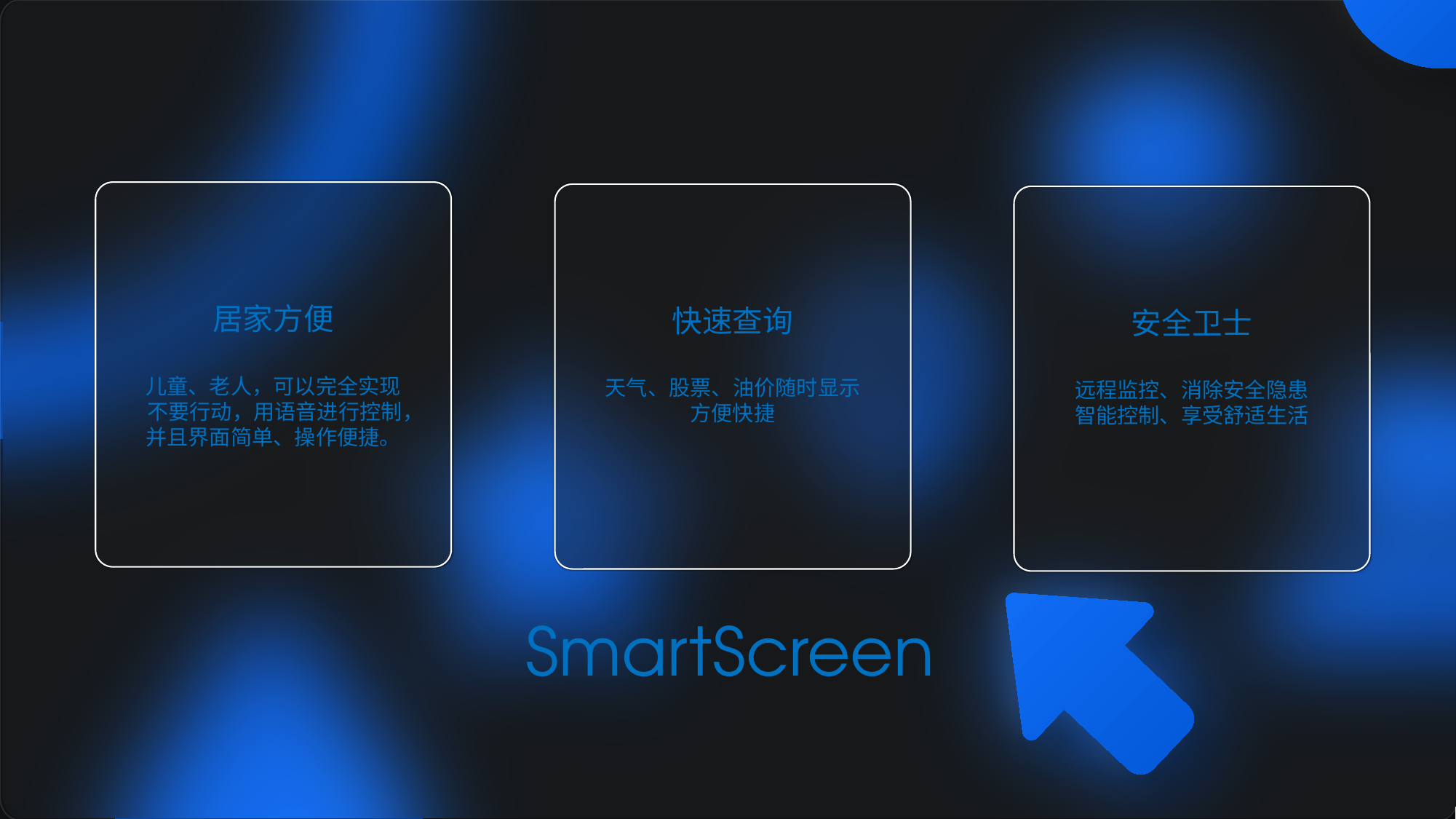

居家方便

儿童、老人，可以完全实现
    不要行动，用语音进行控制，
并且界面简单、操作便捷。
快速查询

天气、股票、油价随时显示
方便快捷

安全卫士

远程监控、消除安全隐患
智能控制、享受舒适生活

SmartScreen